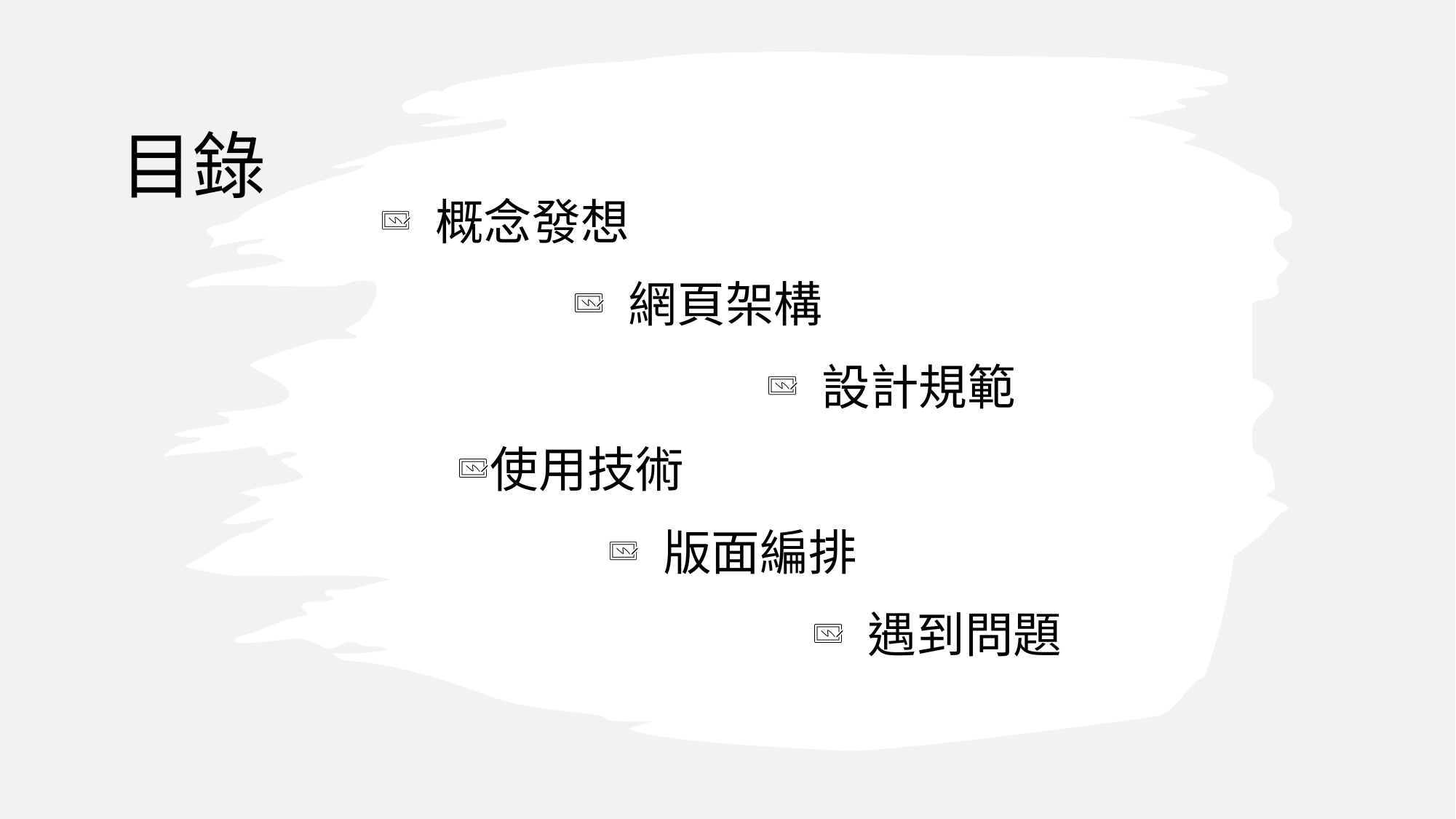

目錄
 概念發想
 網頁架構
 設計規範
使用技術
 版面編排
 遇到問題